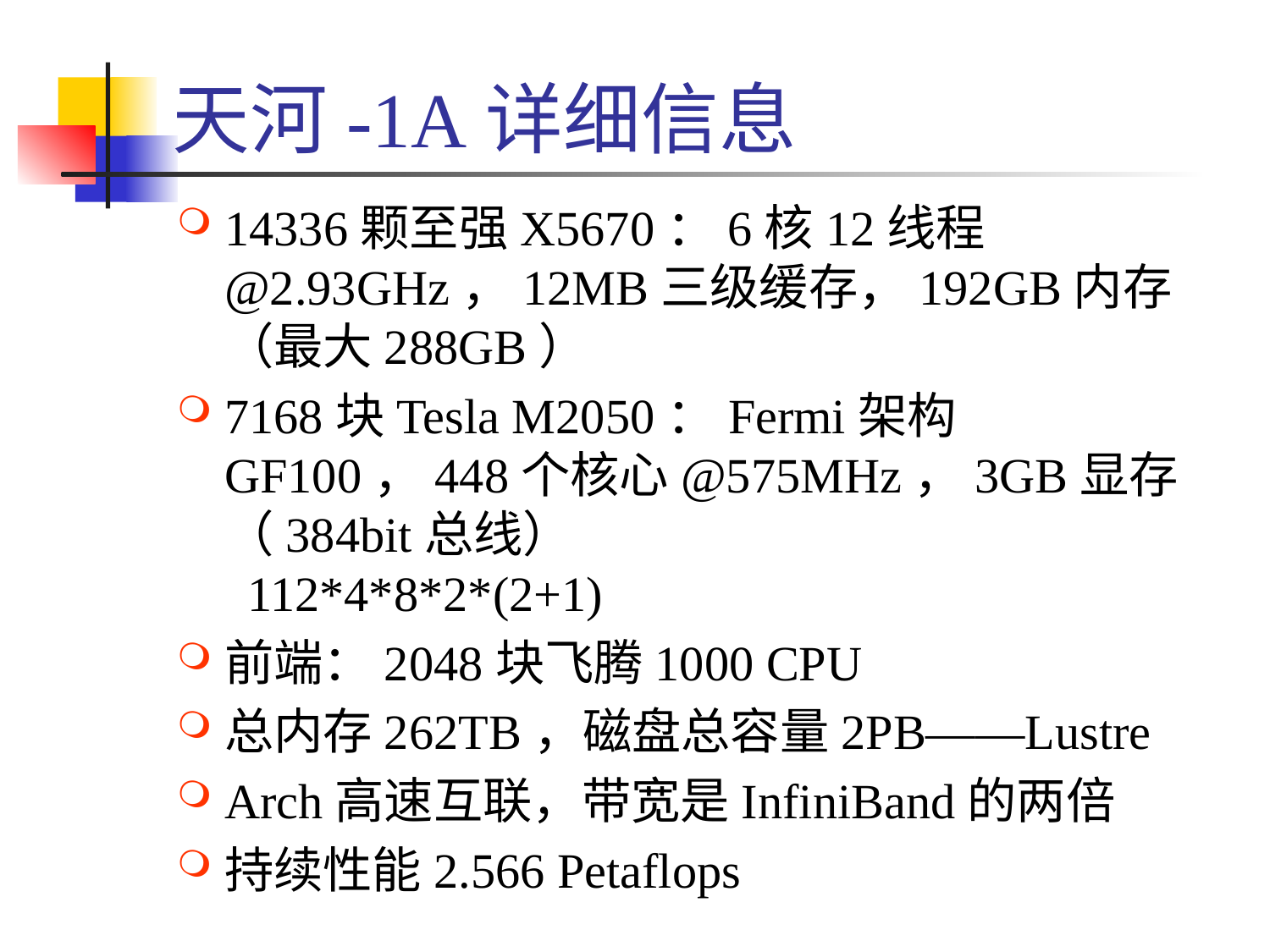

# 天河-1A详细信息
14336颗至强X5670：6核12线程@2.93GHz，12MB三级缓存，192GB内存（最大288GB）
7168块Tesla M2050：Fermi架构GF100，448个核心@575MHz，3GB显存（384bit总线）
 112*4*8*2*(2+1)
前端：2048块飞腾1000 CPU
总内存262TB，磁盘总容量2PB——Lustre
Arch高速互联，带宽是InfiniBand的两倍
持续性能2.566 Petaflops